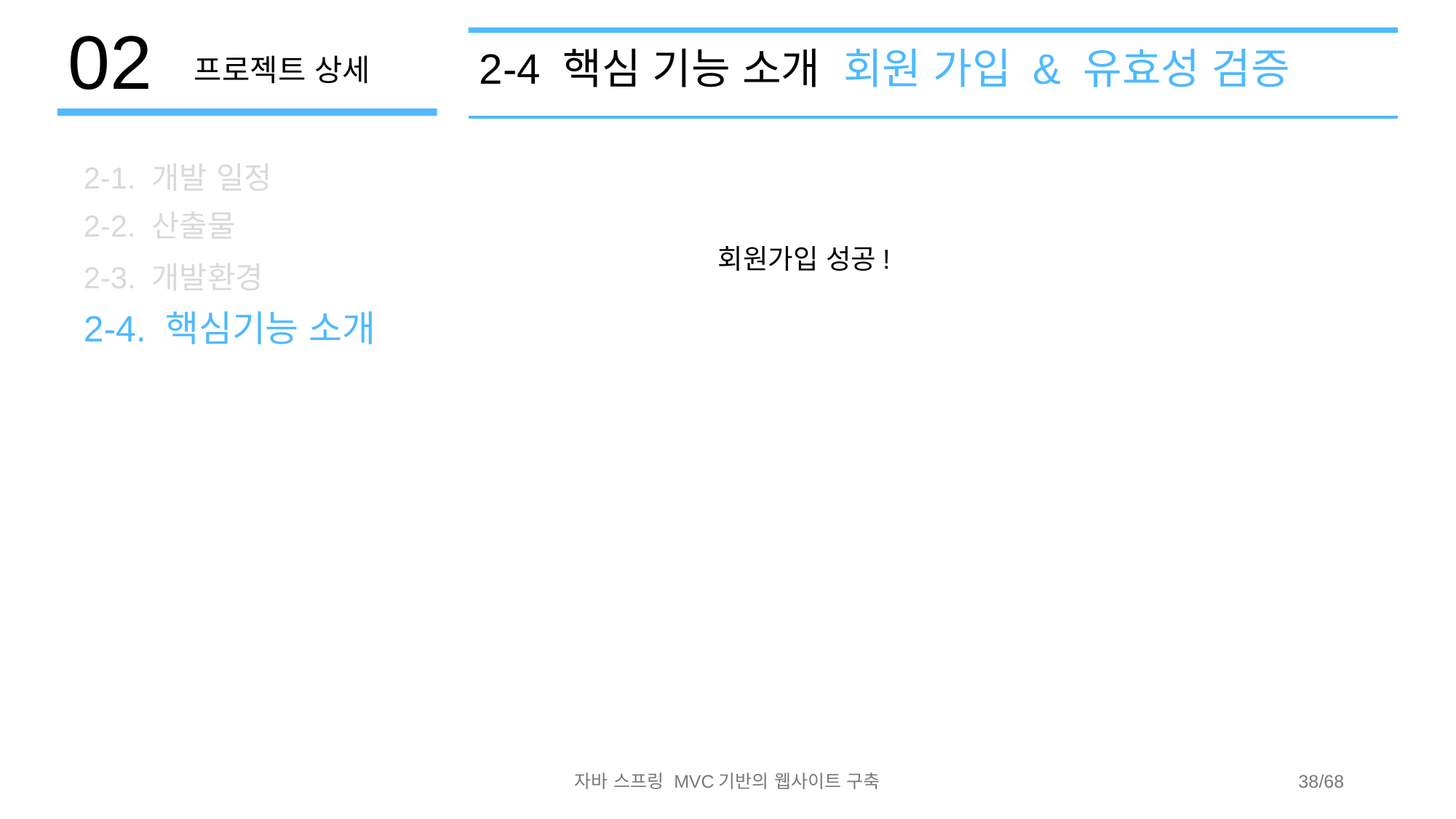

2-4 핵심 기능 소개  회원 가입 & 유효성 검증
회원가입 성공!
자바 스프링 MVC기반의 웹사이트 구축
38